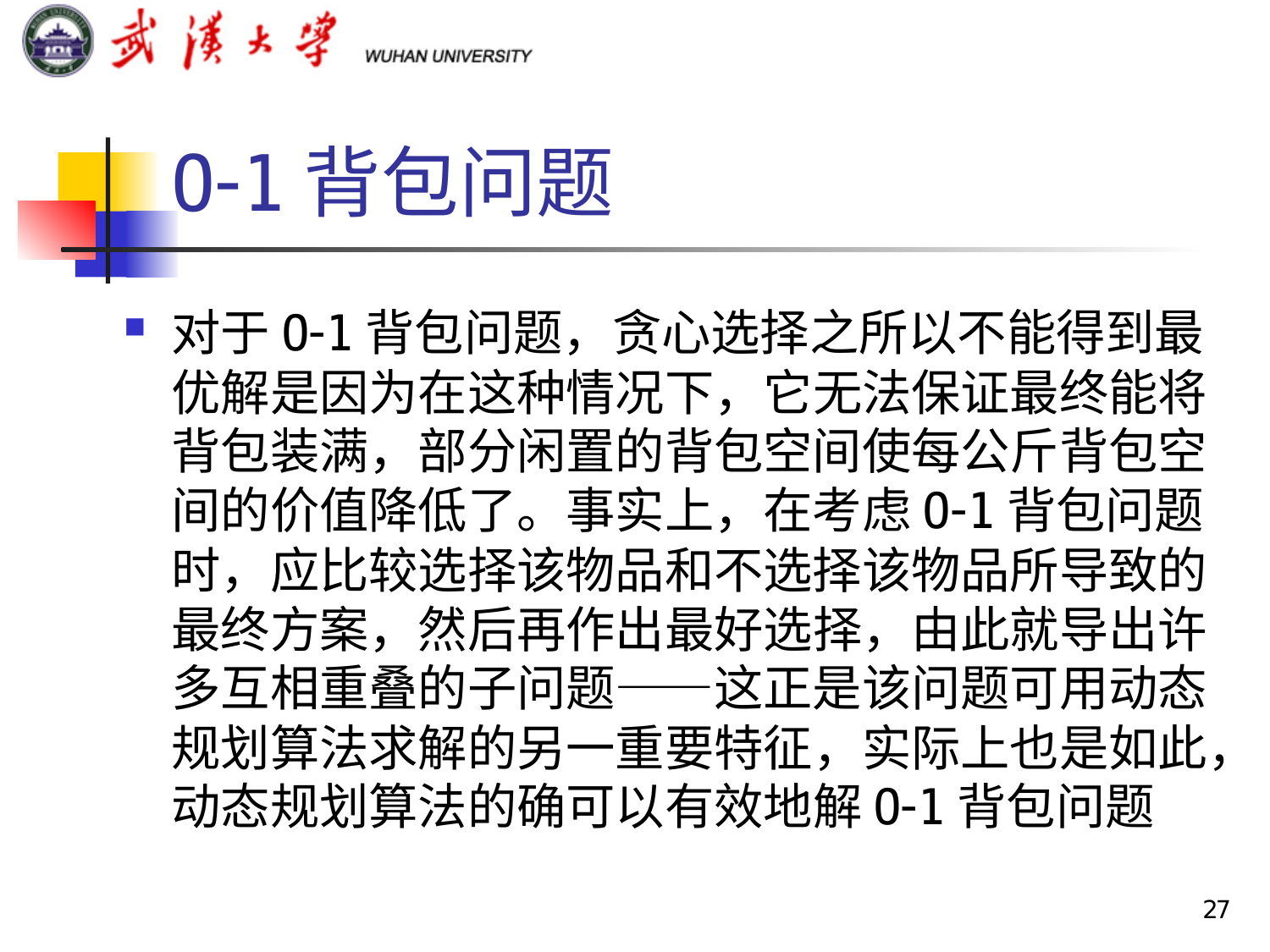

# 0-1背包问题
对于0-1背包问题，贪心选择之所以不能得到最优解是因为在这种情况下，它无法保证最终能将背包装满，部分闲置的背包空间使每公斤背包空间的价值降低了。事实上，在考虑0-1背包问题时，应比较选择该物品和不选择该物品所导致的最终方案，然后再作出最好选择，由此就导出许多互相重叠的子问题——这正是该问题可用动态规划算法求解的另一重要特征，实际上也是如此，动态规划算法的确可以有效地解0-1背包问题
27